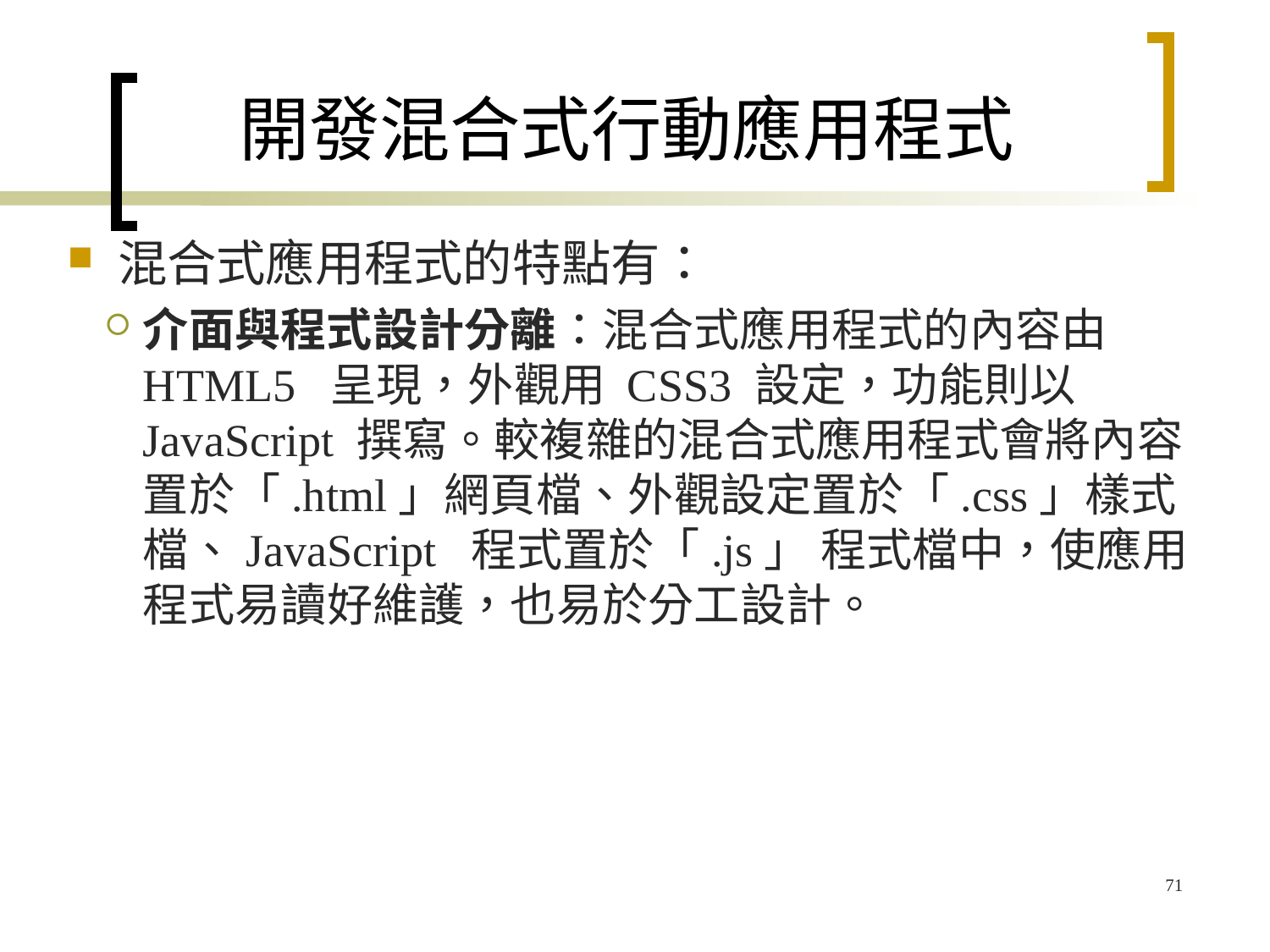

# 開發混合式行動應用程式
混合式應用程式的特點有：
介面與程式設計分離：混合式應用程式的內容由 HTML5  呈現，外觀用 CSS3 設定，功能則以 JavaScript 撰寫。較複雜的混合式應用程式會將內容置於「.html」網頁檔、外觀設定置於「.css」樣式檔、JavaScript  程式置於「.js」 程式檔中，使應用程式易讀好維護，也易於分工設計。

71